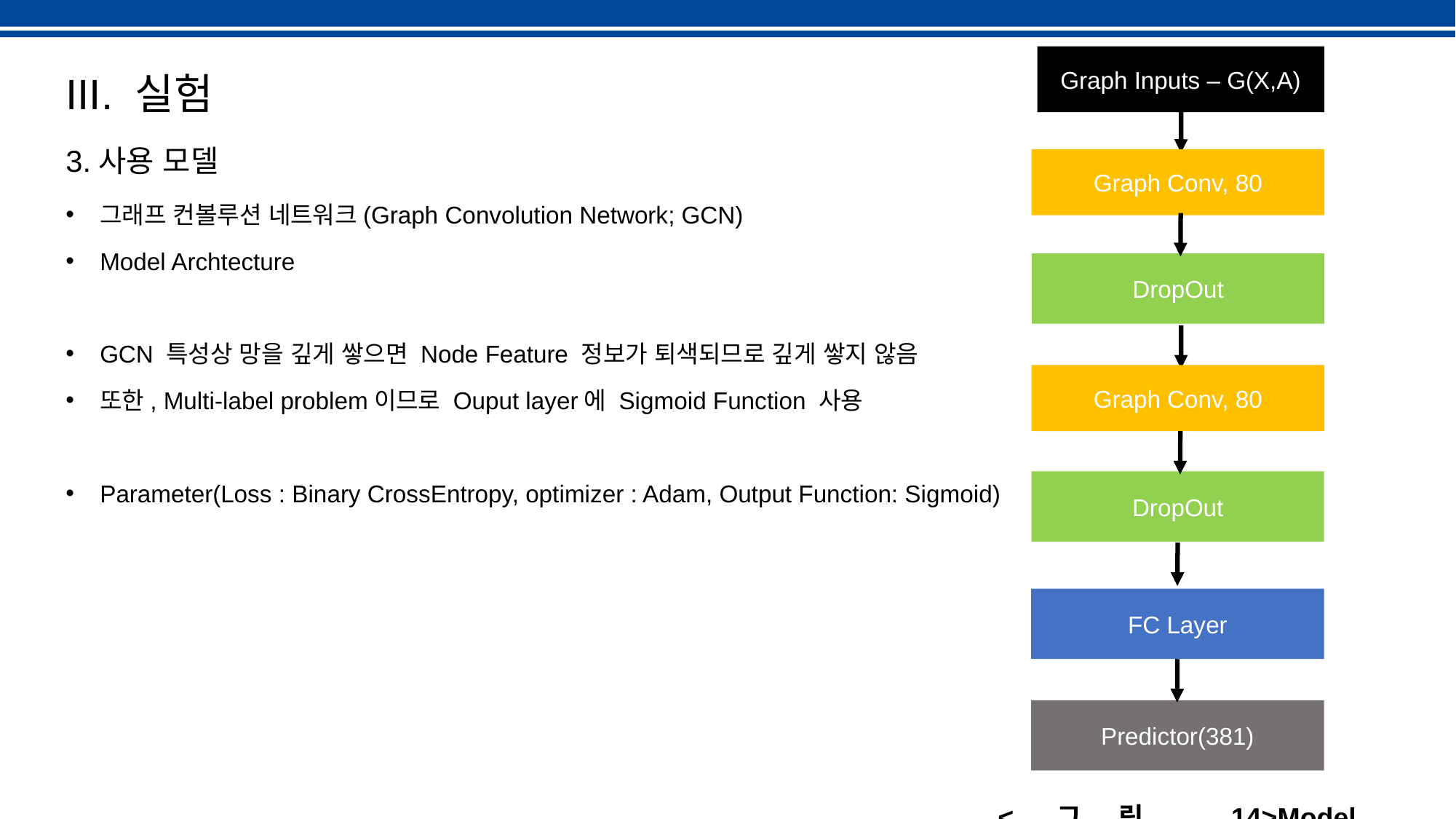

Graph Inputs – G(X,A)
III. 실험
3.사용 모델
Graph Conv, 80
그래프 컨볼루션 네트워크(Graph Convolution Network; GCN)
Model Archtecture

GCN 특성상 망을 깊게 쌓으면 Node Feature 정보가 퇴색되므로 깊게 쌓지 않음
또한, Multi-label problem이므로 Ouput layer에 Sigmoid Function 사용

Parameter(Loss : Binary CrossEntropy, optimizer : Adam, Output Function: Sigmoid)

DropOut

Graph Conv, 80

DropOut
FC Layer
Predictor(381)
<그림 14>Model Archtecture